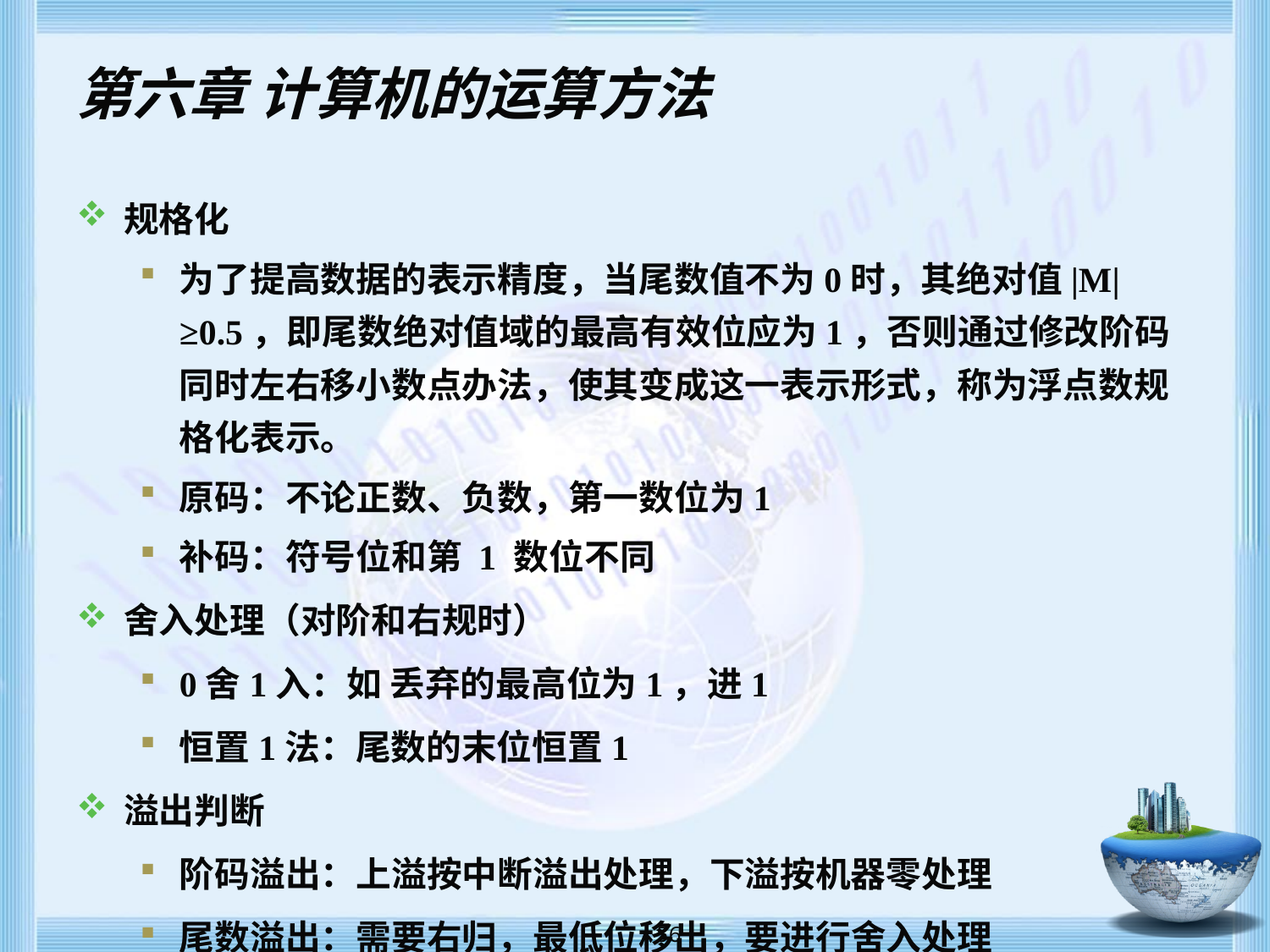

# 第六章 计算机的运算方法
规格化
为了提高数据的表示精度，当尾数值不为0时，其绝对值|M|≥0.5，即尾数绝对值域的最高有效位应为1，否则通过修改阶码同时左右移小数点办法，使其变成这一表示形式，称为浮点数规格化表示。
原码：不论正数、负数，第一数位为1
补码：符号位和第 1 数位不同
舍入处理（对阶和右规时）
0舍1入：如 丢弃的最高位为1，进1
恒置1法：尾数的末位恒置1
溢出判断
阶码溢出：上溢按中断溢出处理，下溢按机器零处理
尾数溢出：需要右归，最低位移出，要进行舍入处理

    56